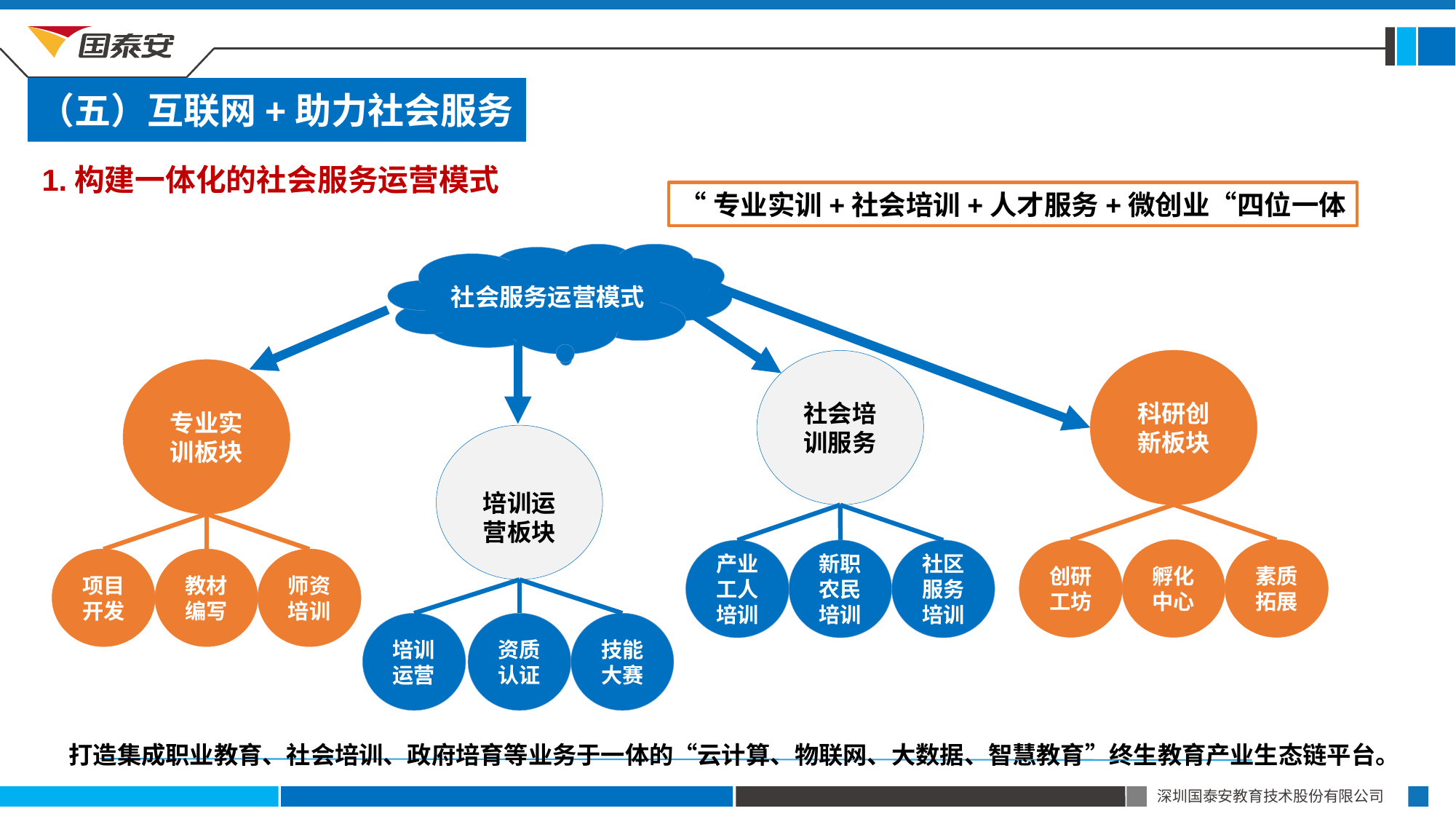

（五）互联网+助力社会服务
1.构建一体化的社会服务运营模式
“专业实训+社会培训+人才服务+微创业“四位一体
社会服务运营模式
社会培训服务
新职农民培训
社区服务培训
产业工人培训
科研创新板块
创研工坊
孵化中心
素质拓展
专业实训板块
项目开发
教材编写
师资培训

培训运营板块
培训运营
资质认证
技能大赛

打造集成职业教育、社会培训、政府培育等业务于一体的“云计算、物联网、大数据、智慧教育”终生教育产业生态链平台。